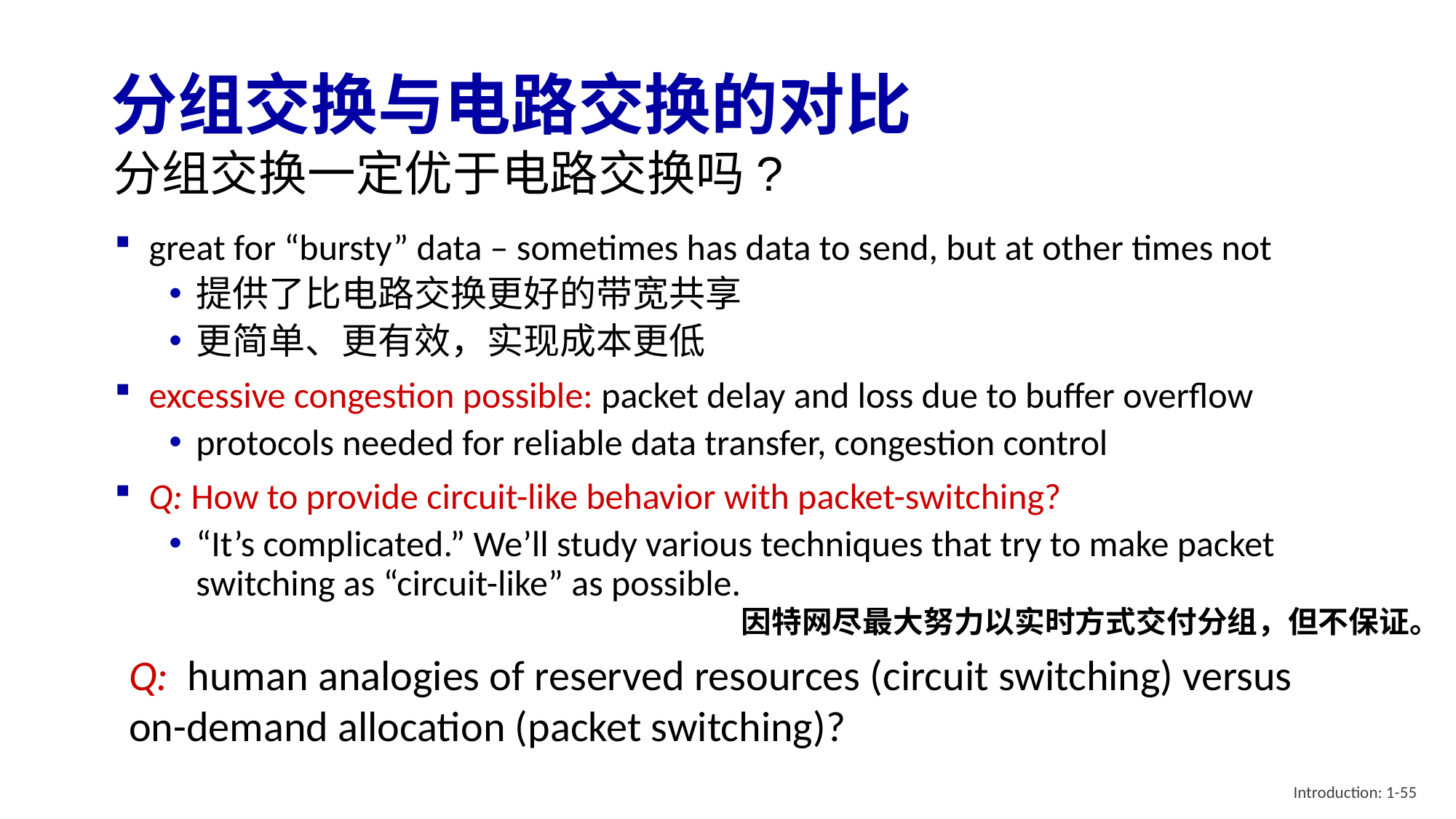

# 分组交换与电路交换的对比
分组交换一定优于电路交换吗?
great for “bursty” data – sometimes has data to send, but at other times not
提供了比电路交换更好的带宽共享
更简单、更有效，实现成本更低
excessive congestion possible: packet delay and loss due to buffer overflow
protocols needed for reliable data transfer, congestion control
Q: How to provide circuit-like behavior with packet-switching?
“It’s complicated.” We’ll study various techniques that try to make packet switching as “circuit-like” as possible.
因特网尽最大努力以实时方式交付分组，但不保证。
Q:  human analogies of reserved resources (circuit switching) versus on-demand allocation (packet switching)?
Introduction: 1-55